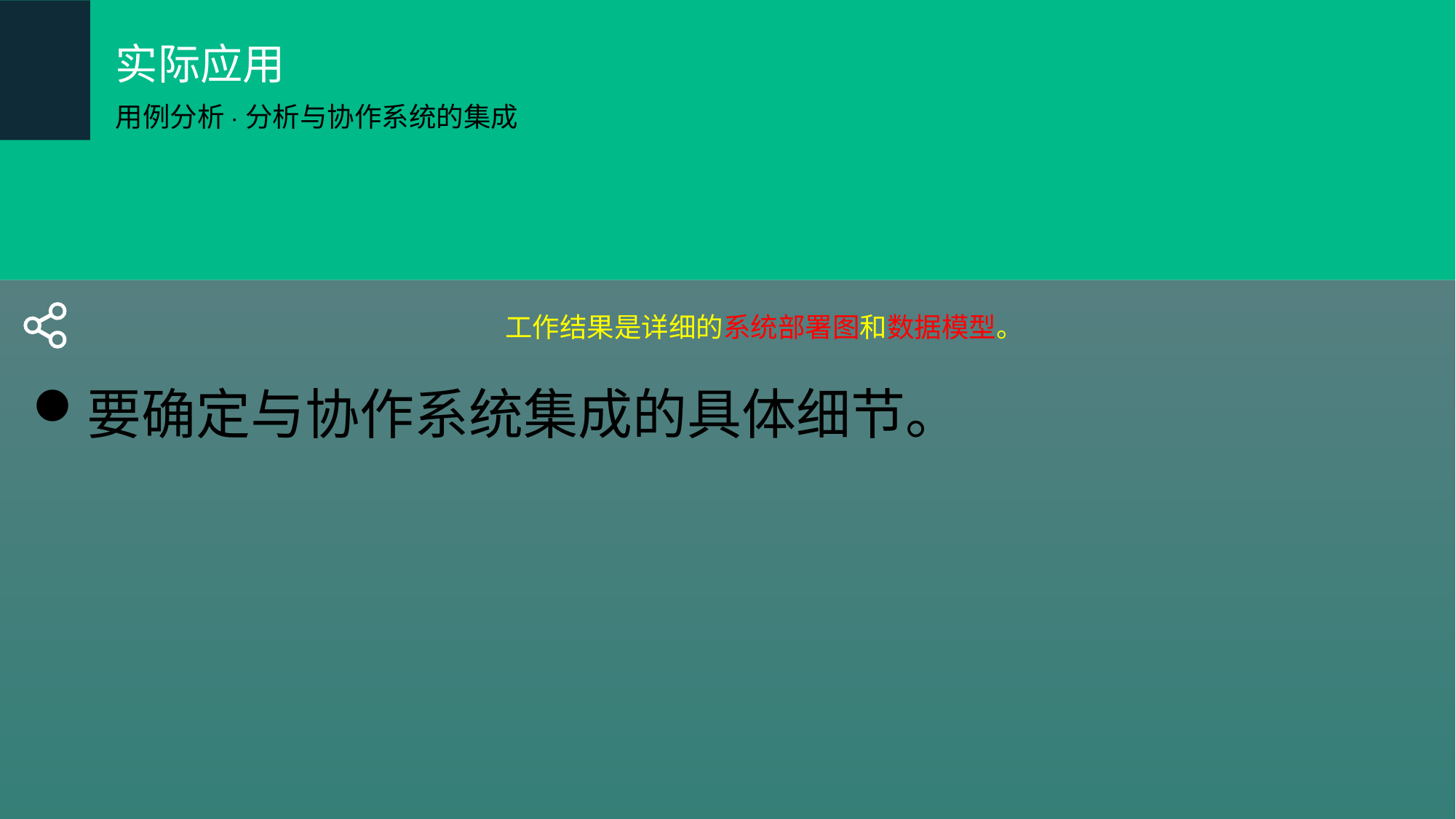

实际应用
用例分析·分析与协作系统的集成

工作结果是详细的系统部署图和数据模型。
要确定与协作系统集成的具体细节。